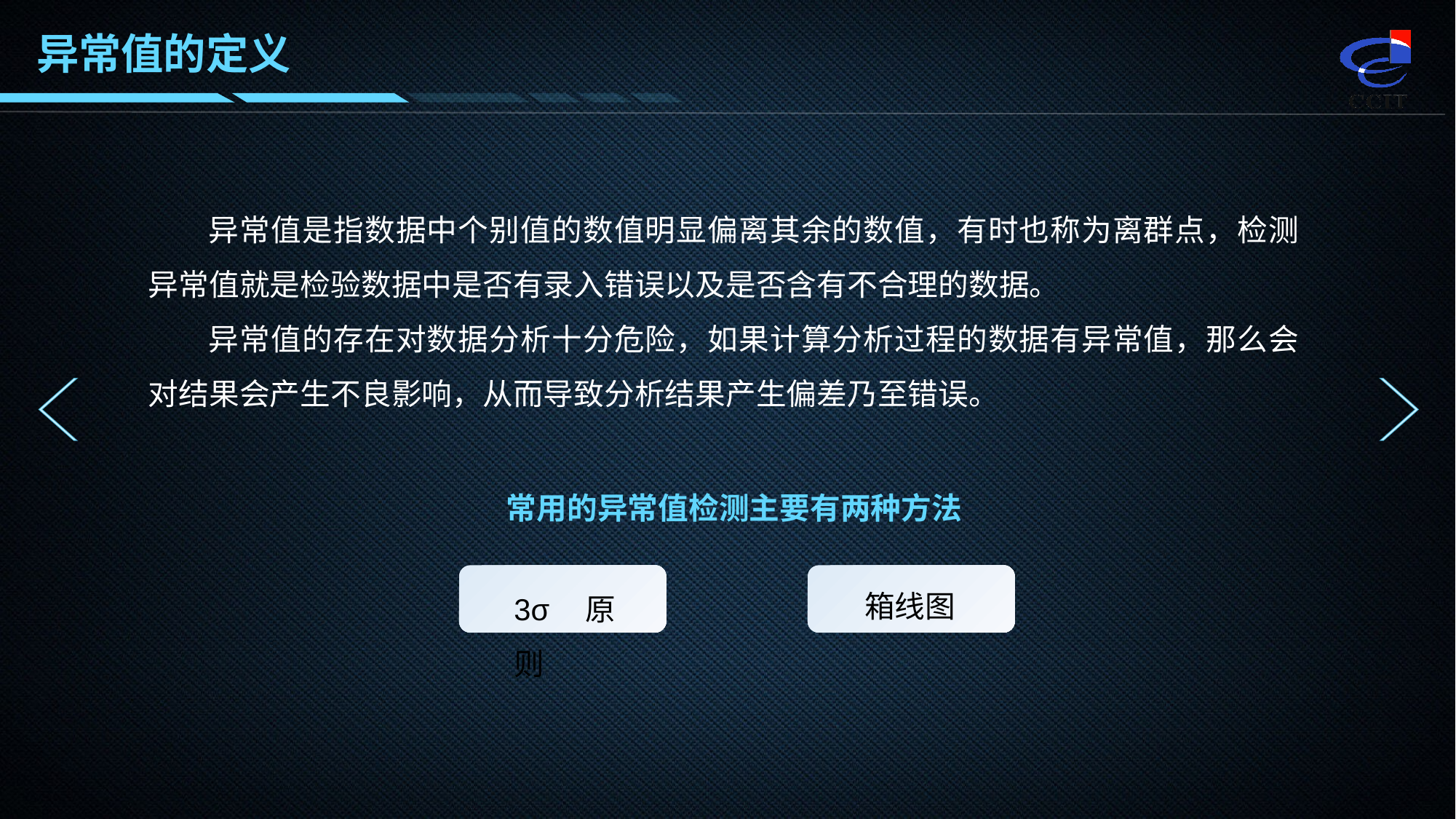

异常值的定义
异常值是指数据中个别值的数值明显偏离其余的数值，有时也称为离群点，检测异常值就是检验数据中是否有录入错误以及是否含有不合理的数据。
异常值的存在对数据分析十分危险，如果计算分析过程的数据有异常值，那么会对结果会产生不良影响，从而导致分析结果产生偏差乃至错误。
常用的异常值检测主要有两种方法
箱线图

3σ原则